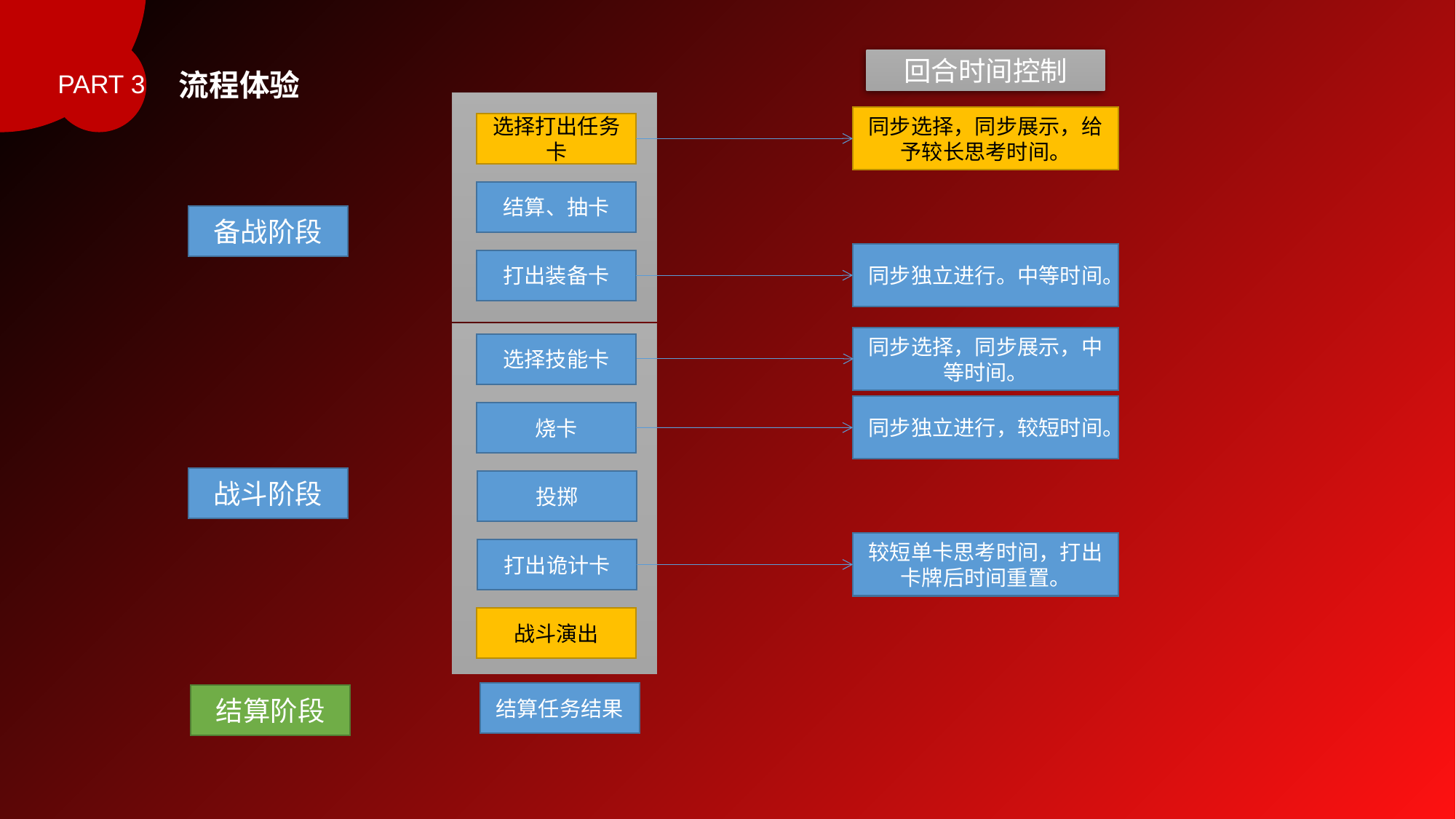

回合时间控制
流程体验
PART 3

同步选择，同步展示，给予较长思考时间。
选择打出任务卡
结算、抽卡
备战阶段
同步独立进行。中等时间。
打出装备卡

同步选择，同步展示，中等时间。
选择技能卡
同步独立进行，较短时间。
烧卡
战斗阶段
投掷
较短单卡思考时间，打出卡牌后时间重置。
打出诡计卡
战斗演出
结算任务结果
结算阶段